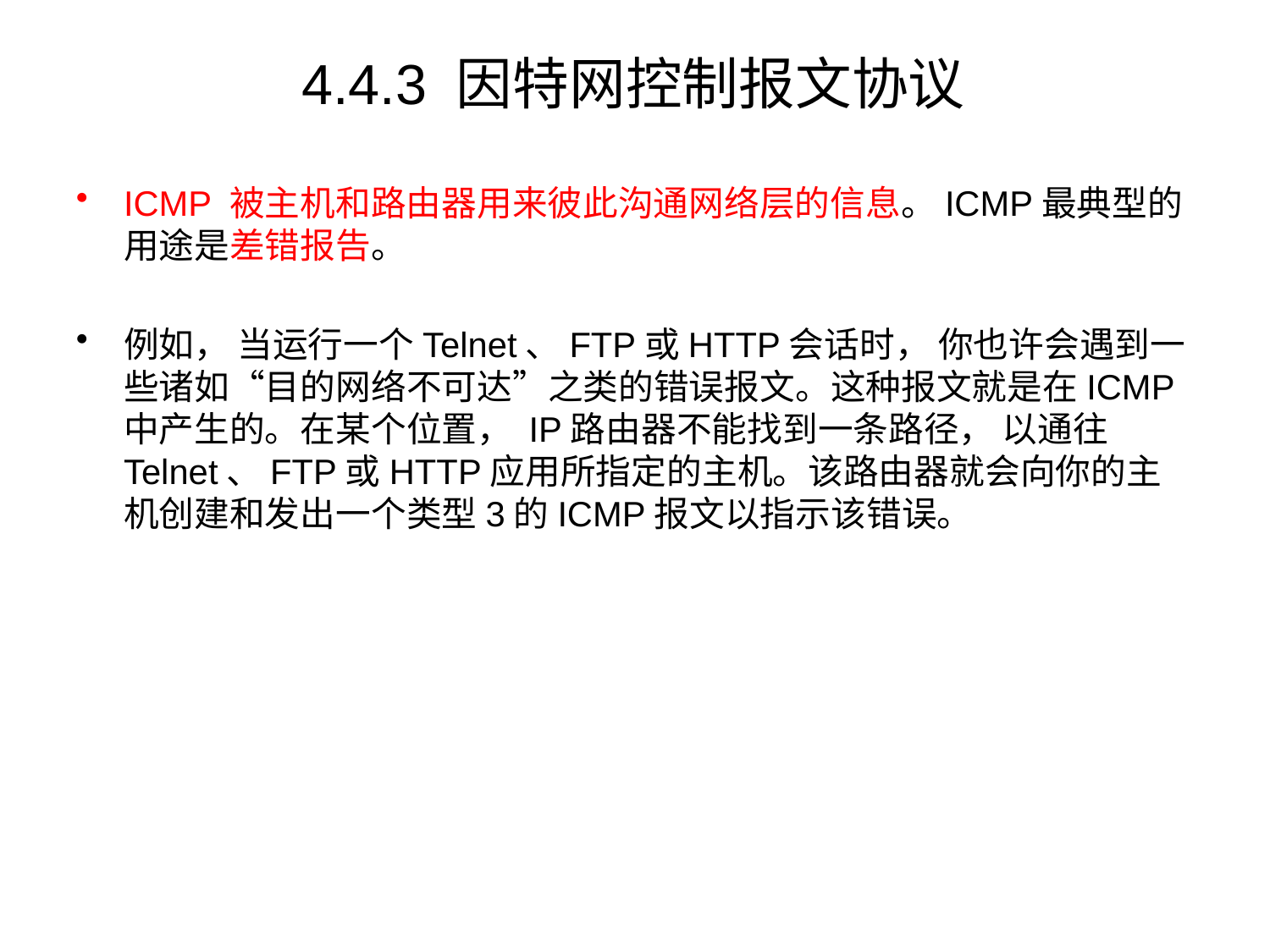

# 4.4.3 因特网控制报文协议
ICMP 被主机和路由器用来彼此沟通网络层的信息。ICMP最典型的用途是差错报告。

例如， 当运行一个Telnet、FTP或HTTP会话时， 你也许会遇到一些诸如“目的网络不可达”之类的错误报文。这种报文就是在ICMP中产生的。在某个位置， IP路由器不能找到一条路径， 以通往Telnet、FTP或HTTP应用所指定的主机。该路由器就会向你的主机创建和发出一个类型3的ICMP报文以指示该错误。